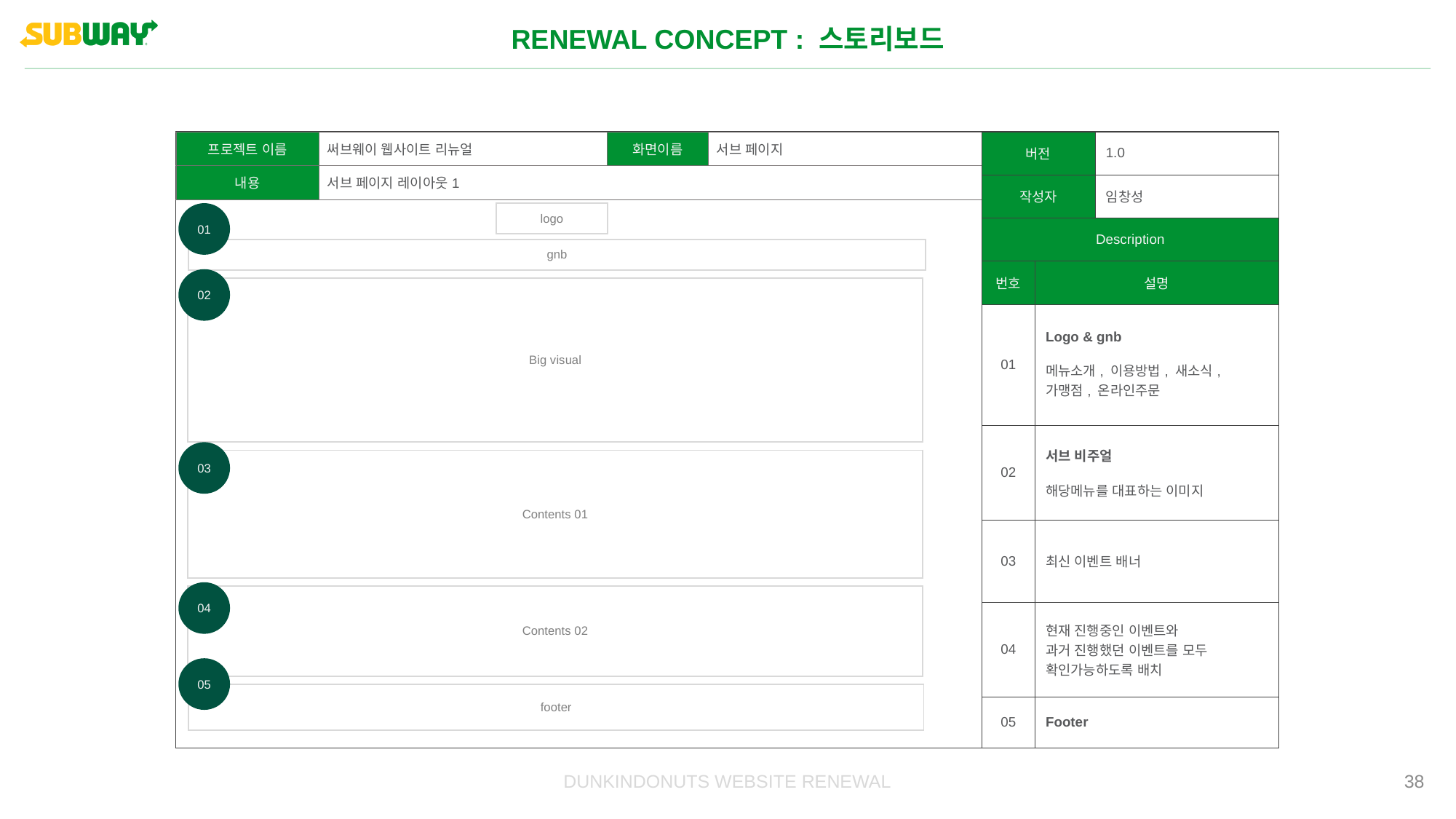

RENEWAL CONCEPT : 스토리보드
| 버전 |  | 1.0 |
| --- | --- | --- |
| 작성자 |  | 임창성 |
| Description |  |  |
| 번호 | 설명 |  |
| 01 | Logo & gnb 메뉴소개, 이용방법, 새소식, 가맹점, 온라인주문 |  |
| 02 | 서브 비주얼 해당메뉴를 대표하는 이미지 |  |
| 03 | 최신 이벤트 배너 |  |
| 04 | 현재 진행중인 이벤트와 과거 진행했던 이벤트를 모두 확인가능하도록 배치 |  |
| 05 | Footer |  |

| 프로젝트 이름 | 써브웨이 웹사이트 리뉴얼 | 화면이름 | 서브 페이지 |
| --- | --- | --- | --- |
| 내용 | 서브 페이지 레이아웃1 |  |  |
01
| logo |
| --- |
| gnb |
| --- |
02
| Big visual |
| --- |
03
| Contents 01 |
| --- |
04
| Contents 02 |
| --- |
05
| footer |
| --- |
DUNKINDONUTS WEBSITE RENEWAL
38